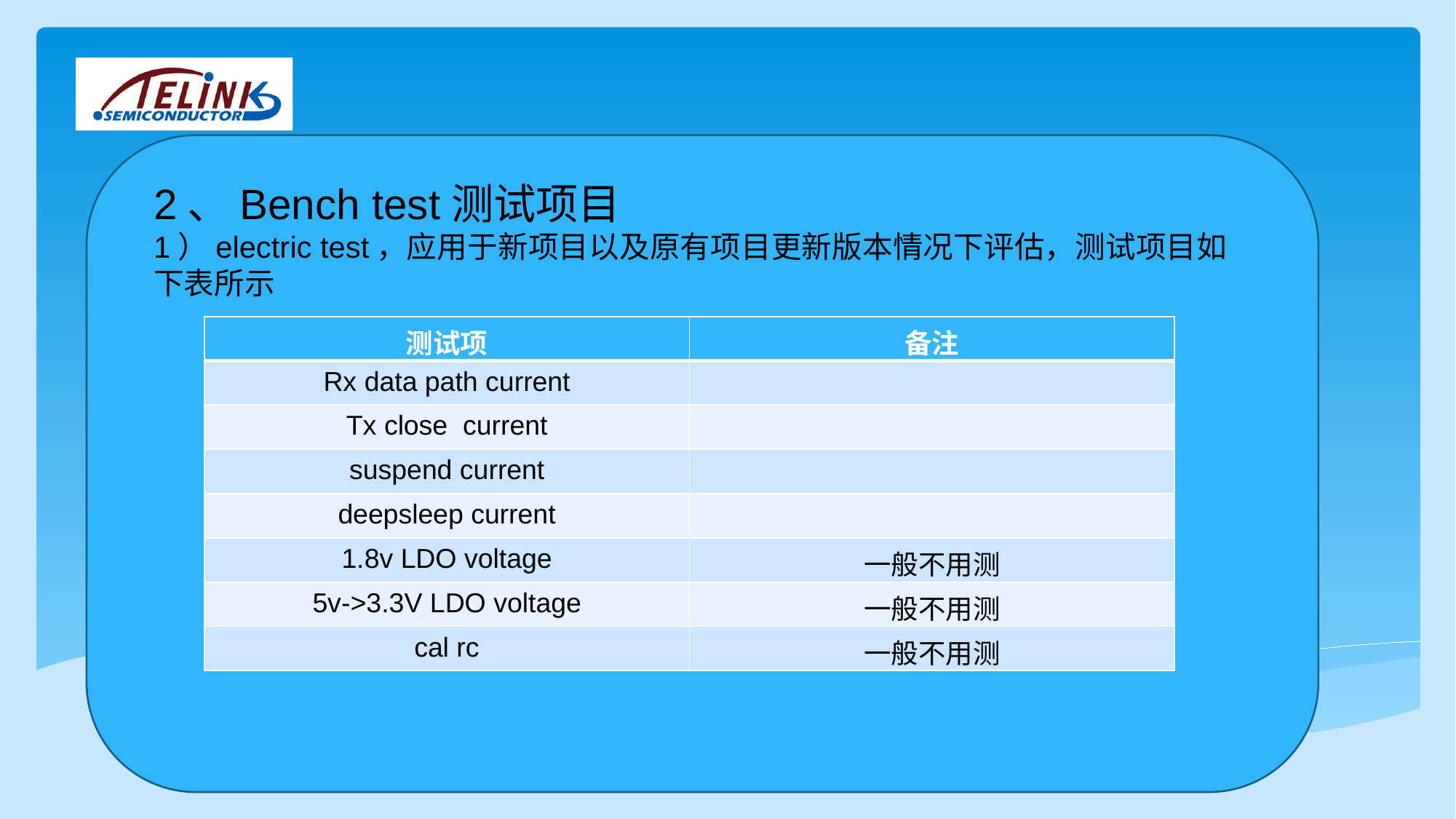

2、Bench test测试项目
1）electric test，应用于新项目以及原有项目更新版本情况下评估，测试项目如下表所示
| 测试项 | 备注 |
| --- | --- |
| Rx data path current |  |
| Tx close current |  |
| suspend current |  |
| deepsleep current |  |
| 1.8v LDO voltage | 一般不用测 |
| 5v->3.3V LDO voltage | 一般不用测 |
| cal rc | 一般不用测 |